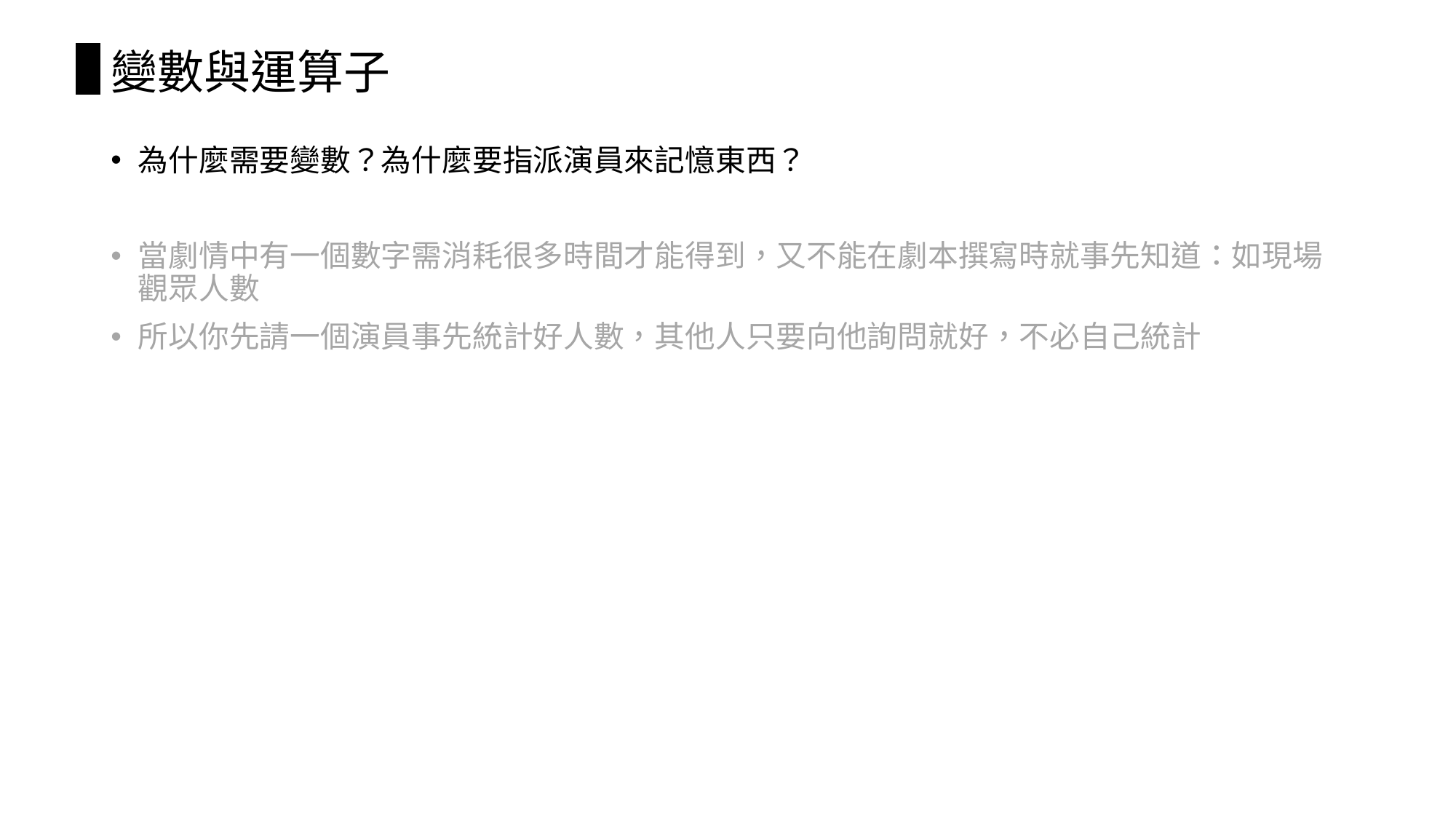

# 變數與運算子
為什麼需要變數？為什麼要指派演員來記憶東西？

當劇情中有一個數字需消耗很多時間才能得到，又不能在劇本撰寫時就事先知道：如現場觀眾人數
所以你先請一個演員事先統計好人數，其他人只要向他詢問就好，不必自己統計